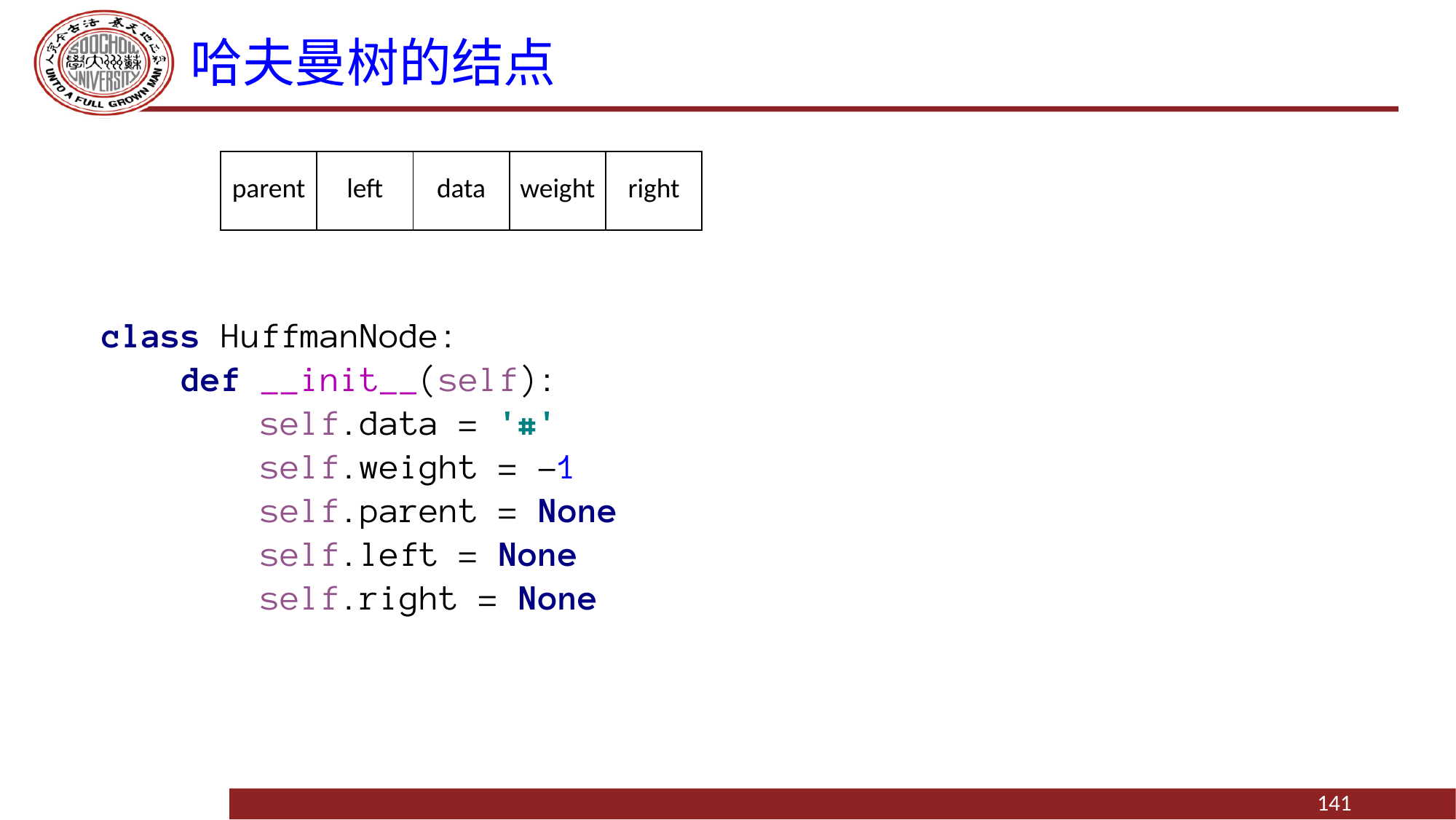

# 哈夫曼树的结点
| parent | left | data | weight | right |
| --- | --- | --- | --- | --- |
class HuffmanNode:
    def __init__(self):
        self.data = '#'
        self.weight = -1
        self.parent = None
        self.left = None
        self.right = None
141